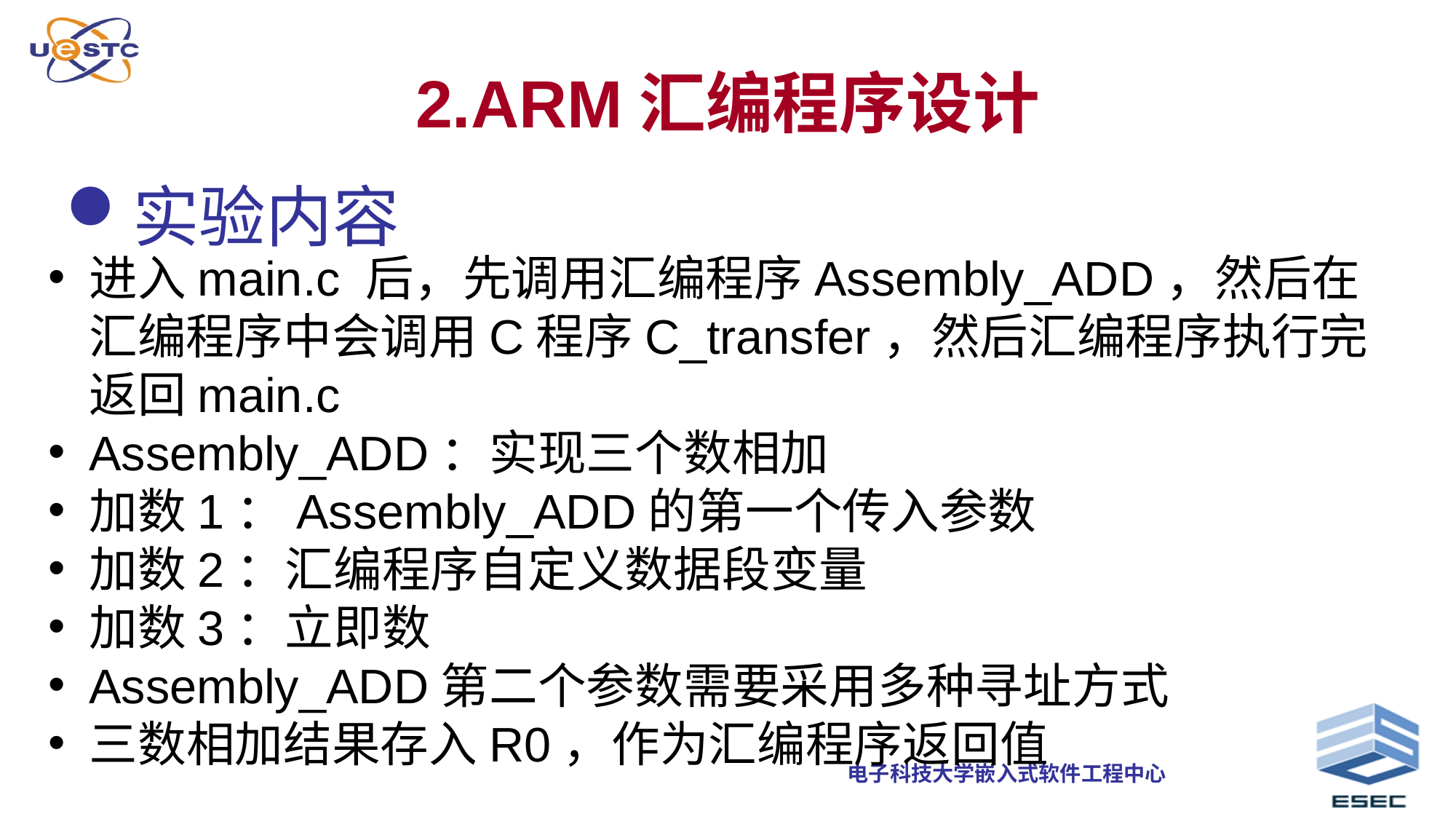

# 2.ARM汇编程序设计
实验内容

进入main.c 后，先调用汇编程序Assembly_ADD，然后在汇编程序中会调用C程序C_transfer，然后汇编程序执行完返回main.c
Assembly_ADD：实现三个数相加
加数1：Assembly_ADD的第一个传入参数
加数2：汇编程序自定义数据段变量
加数3：立即数
Assembly_ADD第二个参数需要采用多种寻址方式
三数相加结果存入R0，作为汇编程序返回值